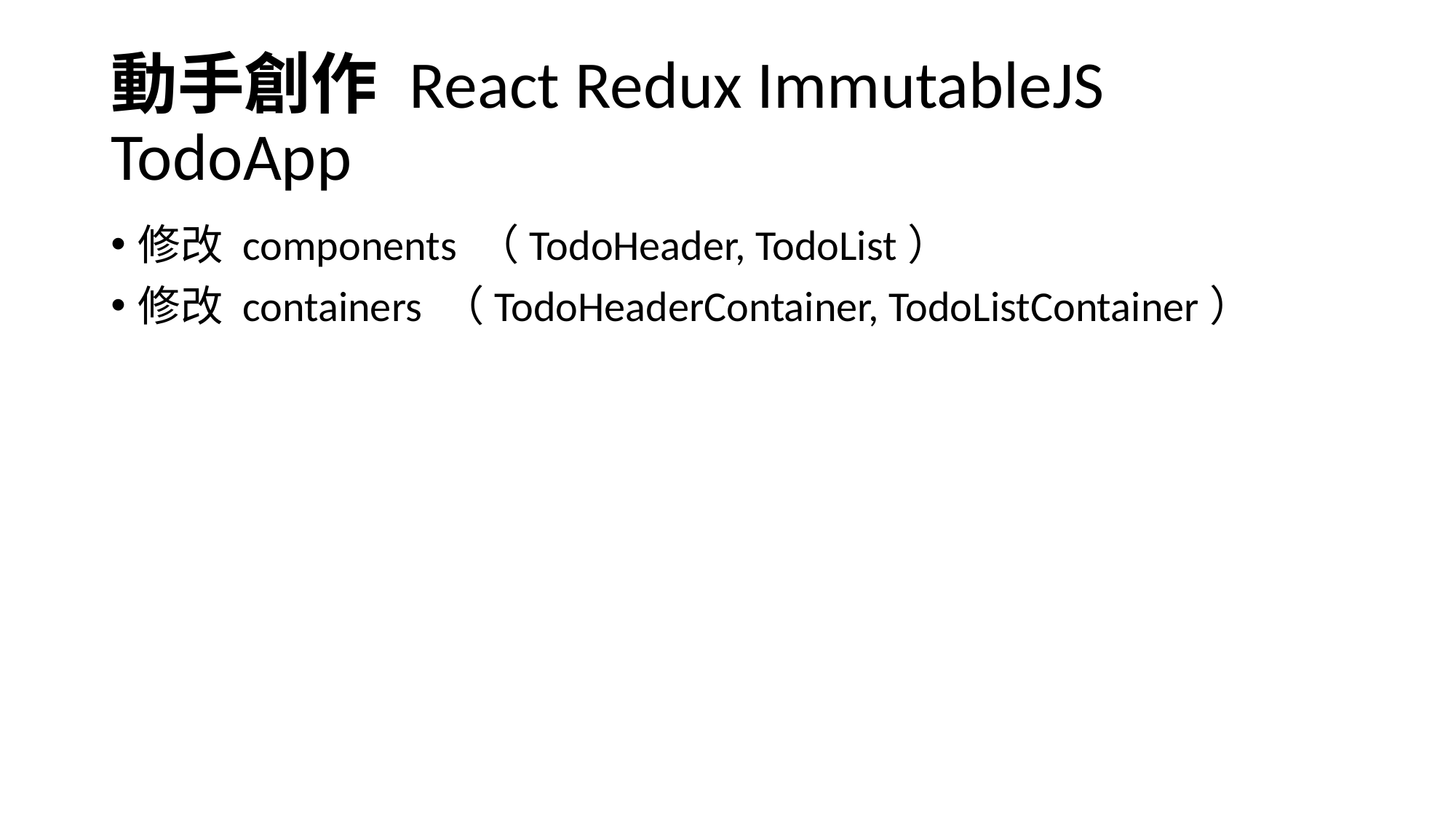

# 動手創作 React Redux ImmutableJS TodoApp
修改 components （TodoHeader, TodoList）
修改 containers （TodoHeaderContainer, TodoListContainer）